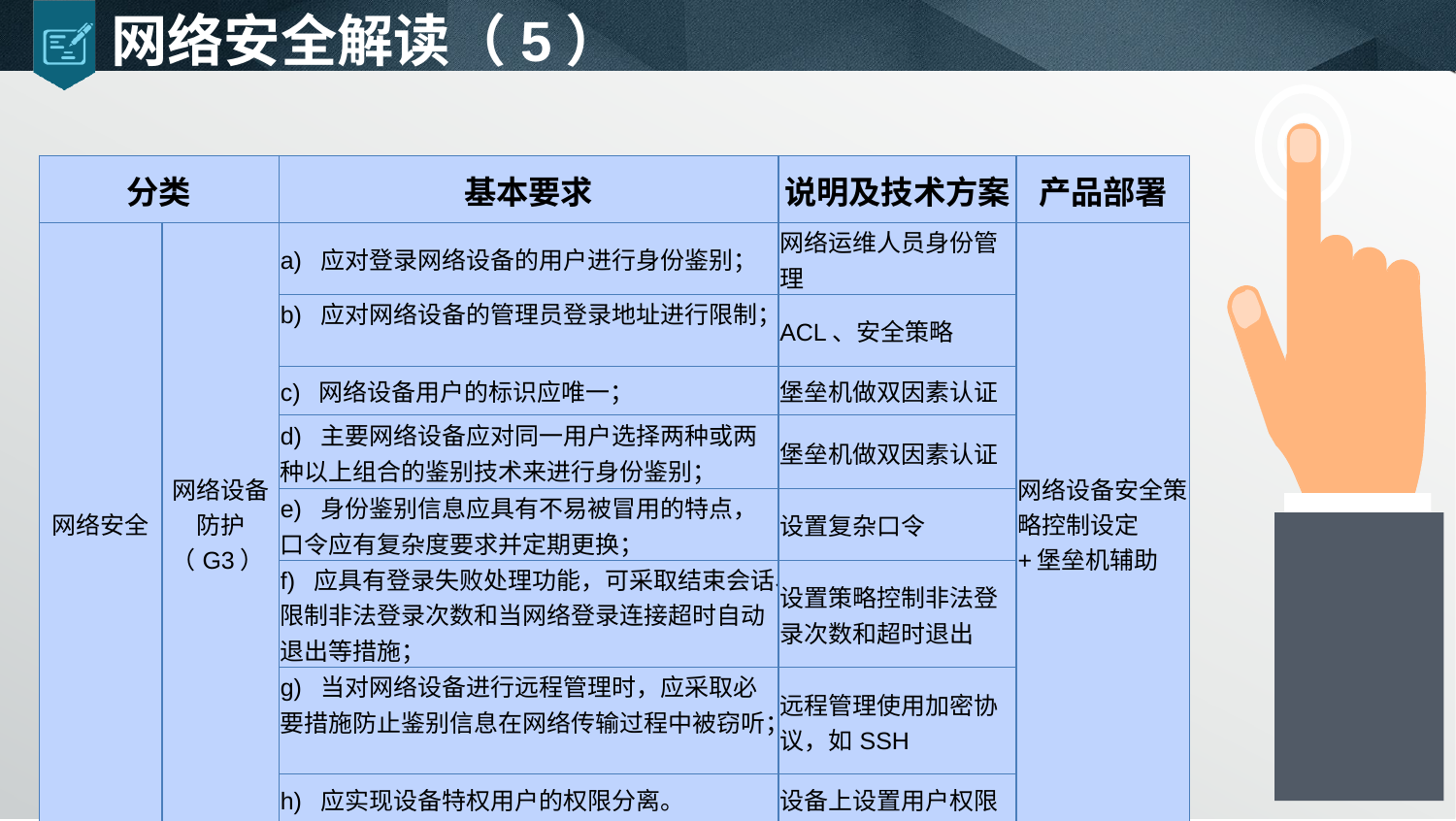

# 网络安全解读（5）

| 分类 |  | 基本要求 | 说明及技术方案 | 产品部署 |
| --- | --- | --- | --- | --- |
| 网络安全 | 网络设备防护（G3） | a) 应对登录网络设备的用户进行身份鉴别； | 网络运维人员身份管理 | 网络设备安全策略控制设定+堡垒机辅助 |
|  |  | b) 应对网络设备的管理员登录地址进行限制； | ACL、安全策略 |  |
|  |  | c) 网络设备用户的标识应唯一； | 堡垒机做双因素认证 |  |
|  |  | d) 主要网络设备应对同一用户选择两种或两种以上组合的鉴别技术来进行身份鉴别； | 堡垒机做双因素认证 |  |
|  |  | e) 身份鉴别信息应具有不易被冒用的特点，口令应有复杂度要求并定期更换； | 设置复杂口令 |  |
|  |  | f) 应具有登录失败处理功能，可采取结束会话、限制非法登录次数和当网络登录连接超时自动退出等措施； | 设置策略控制非法登录次数和超时退出 |  |
|  |  | g) 当对网络设备进行远程管理时，应采取必要措施防止鉴别信息在网络传输过程中被窃听； | 远程管理使用加密协议，如SSH |  |
|  |  | h) 应实现设备特权用户的权限分离。 | 设备上设置用户权限 |  |